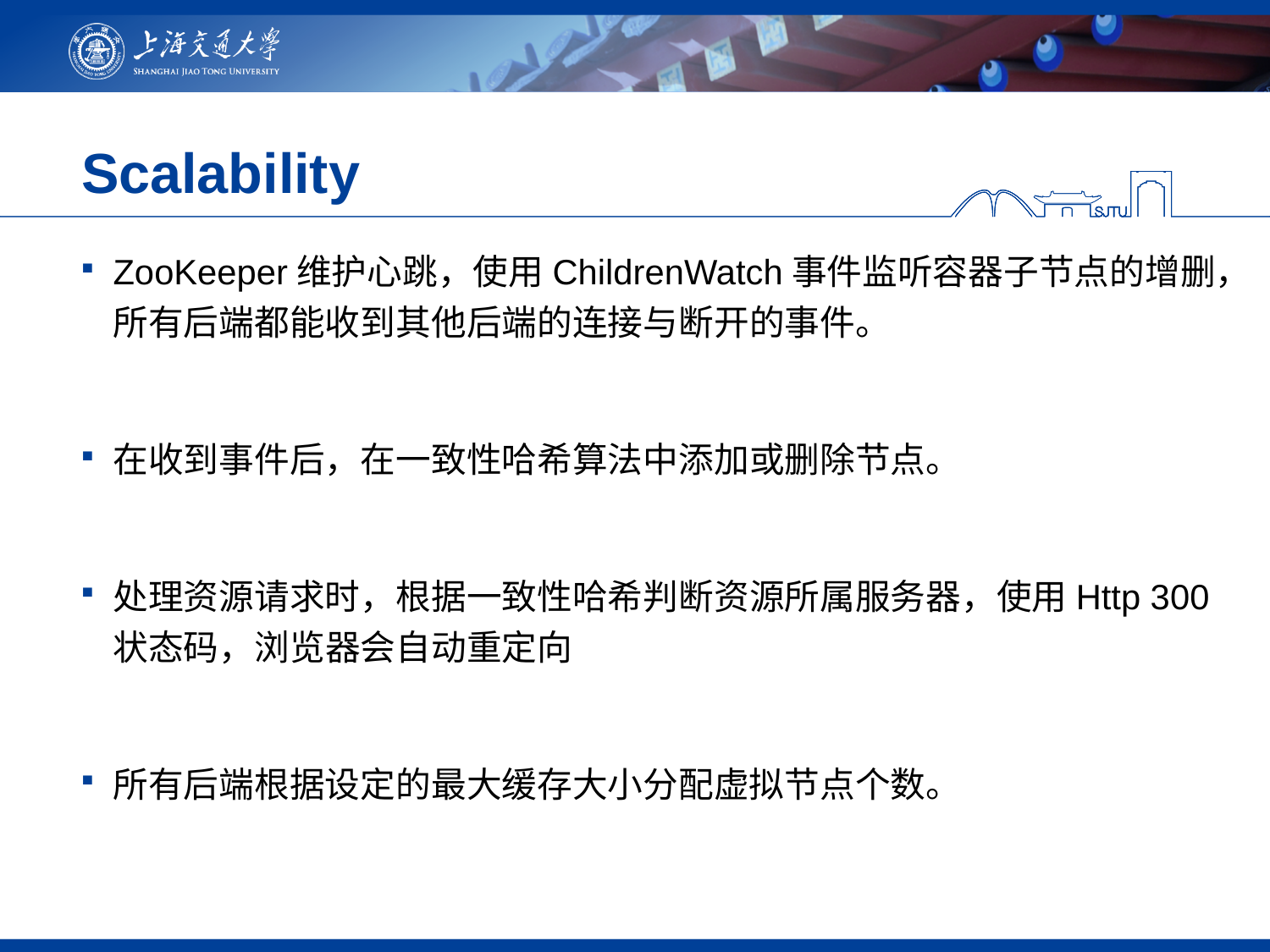

# Scalability

ZooKeeper维护心跳，使用ChildrenWatch事件监听容器子节点的增删，所有后端都能收到其他后端的连接与断开的事件。

在收到事件后，在一致性哈希算法中添加或删除节点。

处理资源请求时，根据一致性哈希判断资源所属服务器，使用Http 300状态码，浏览器会自动重定向

所有后端根据设定的最大缓存大小分配虚拟节点个数。